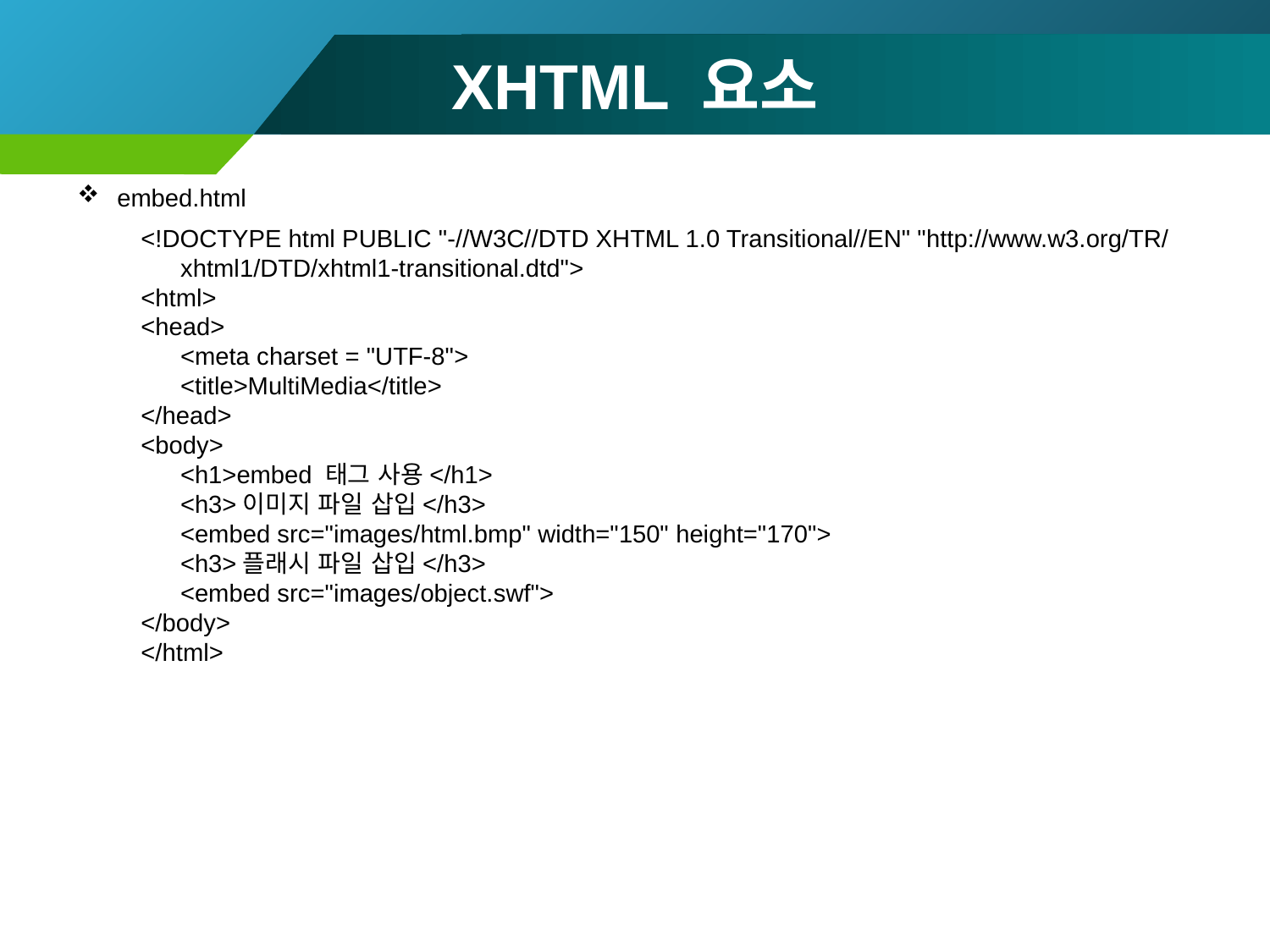

# XHTML 요소
embed.html
<!DOCTYPE html PUBLIC "-//W3C//DTD XHTML 1.0 Transitional//EN" "http://www.w3.org/TR/xhtml1/DTD/xhtml1-transitional.dtd">
<html>
<head>
	<meta charset = "UTF-8">
	<title>MultiMedia</title>
</head>
<body>
	<h1>embed 태그 사용</h1>
	<h3>이미지 파일 삽입</h3>
	<embed src="images/html.bmp" width="150" height="170">
	<h3>플래시 파일 삽입</h3>
	<embed src="images/object.swf">
</body>
</html>
104